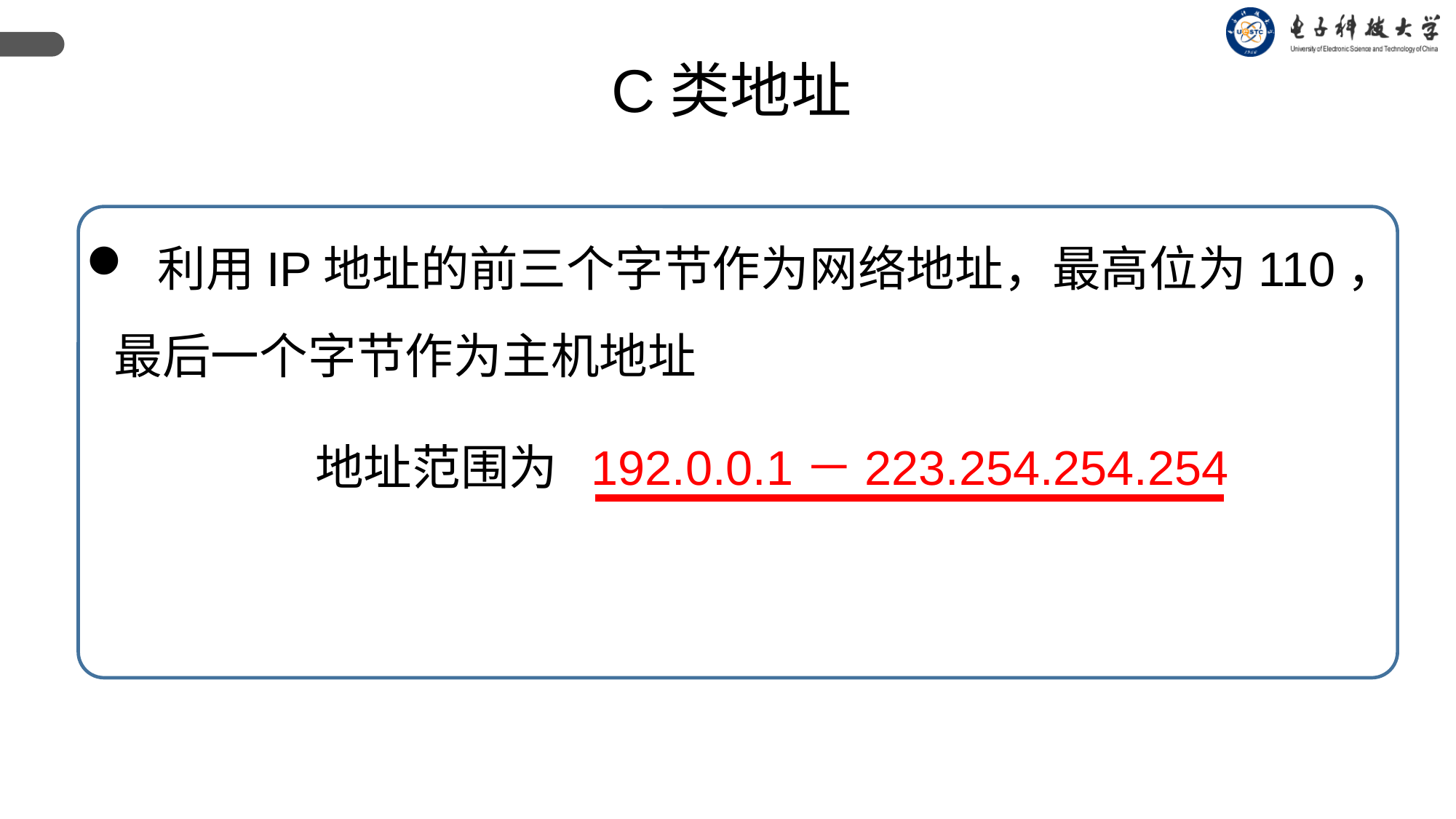

C类地址
 利用IP地址的前三个字节作为网络地址，最高位为110，最后一个字节作为主机地址
    地址范围为  192.0.0.1－223.254.254.254